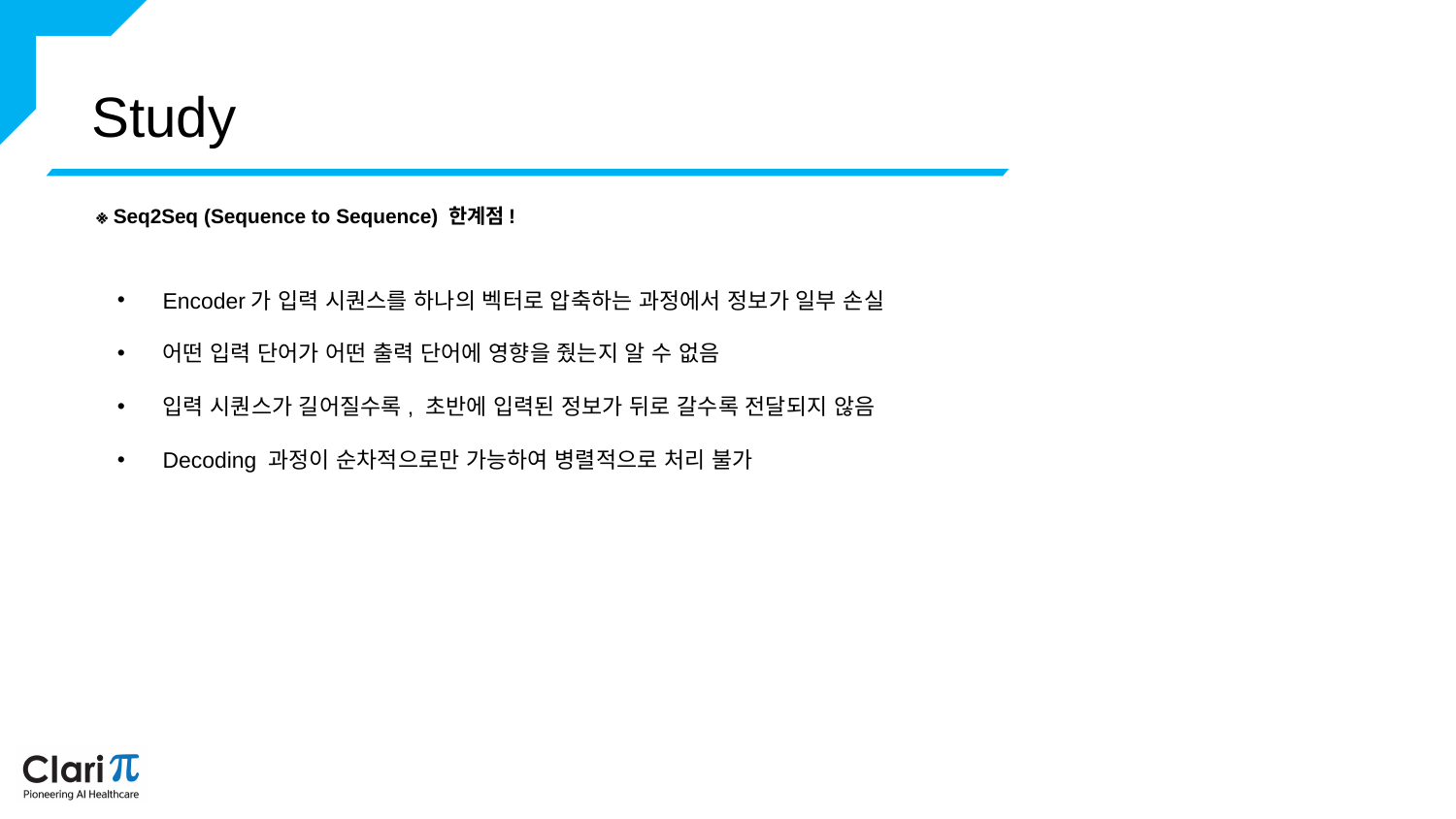

Study
※ Seq2Seq (Sequence to Sequence) 한계점!
Encoder가 입력 시퀀스를 하나의 벡터로 압축하는 과정에서 정보가 일부 손실
어떤 입력 단어가 어떤 출력 단어에 영향을 줬는지 알 수 없음
입력 시퀀스가 길어질수록, 초반에 입력된 정보가 뒤로 갈수록 전달되지 않음
Decoding 과정이 순차적으로만 가능하여 병렬적으로 처리 불가